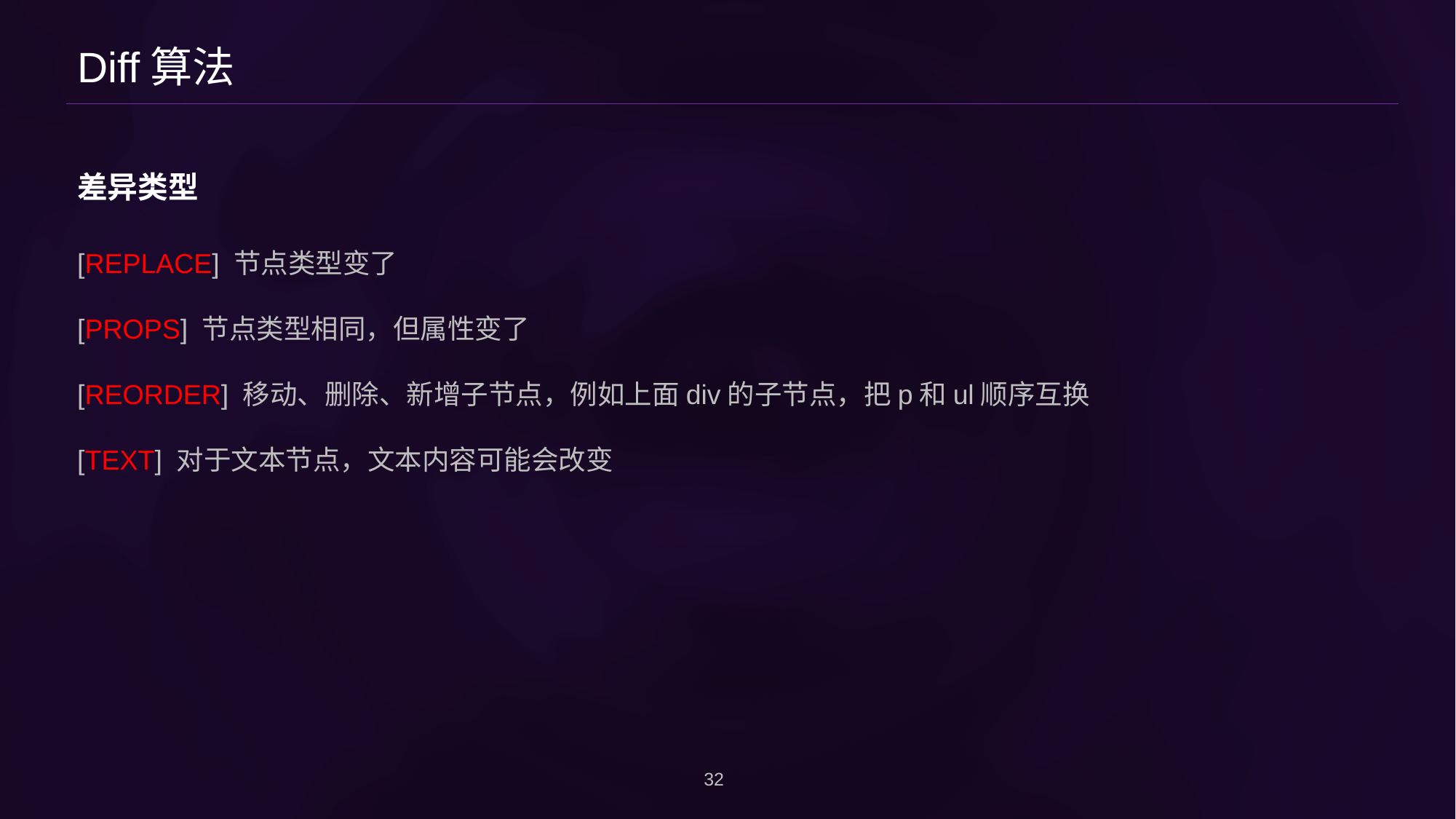

# Diff算法
差异类型
[REPLACE] 节点类型变了

[PROPS] 节点类型相同，但属性变了

[REORDER] 移动、删除、新增子节点，例如上面div的子节点，把p和ul顺序互换

[TEXT] 对于文本节点，文本内容可能会改变
32